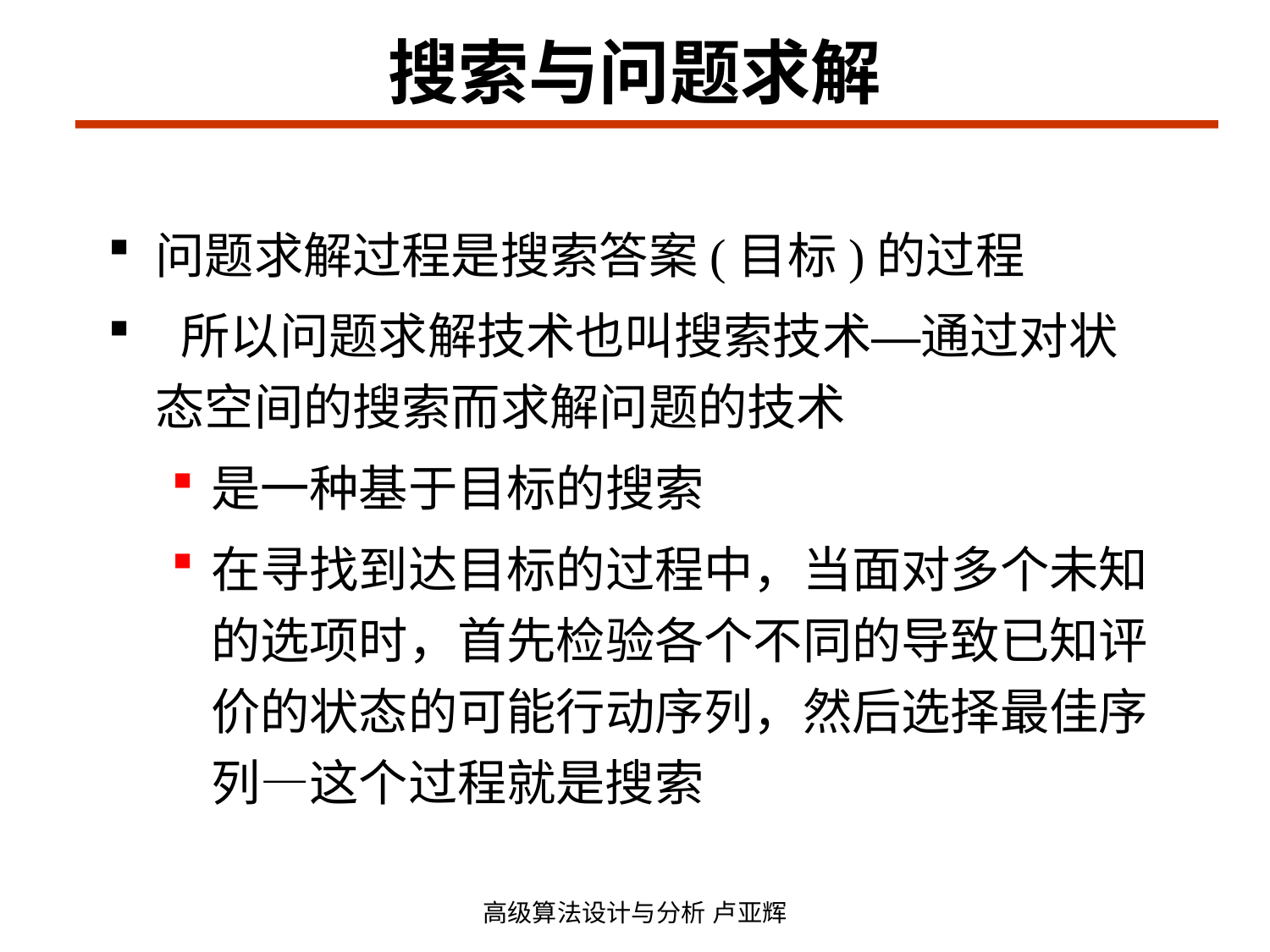

# 搜索与问题求解
问题求解过程是搜索答案(目标)的过程
 所以问题求解技术也叫搜索技术—通过对状态空间的搜索而求解问题的技术
是一种基于目标的搜索
在寻找到达目标的过程中，当面对多个未知的选项时，首先检验各个不同的导致已知评价的状态的可能行动序列，然后选择最佳序列—这个过程就是搜索
高级算法设计与分析 卢亚辉
3